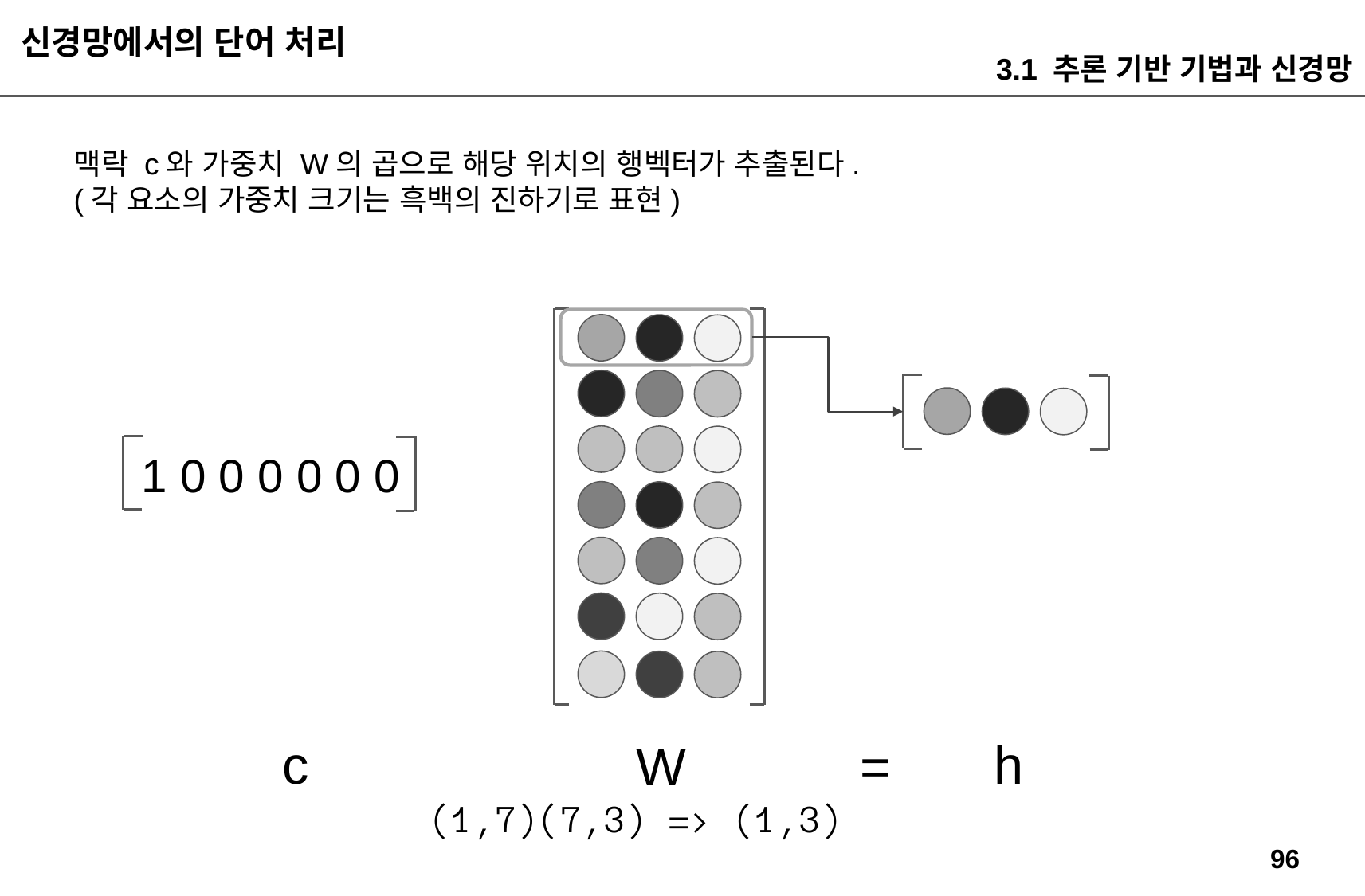

신경망에서의 단어 처리
3.1 추론 기반 기법과 신경망
맥락 c와 가중치 W의 곱으로 해당 위치의 행벡터가 추출된다.
(각 요소의 가중치 크기는 흑백의 진하기로 표현)

1 0 0 0 0 0 0

h
c
W
=
(1,7)(7,3) => (1,3)